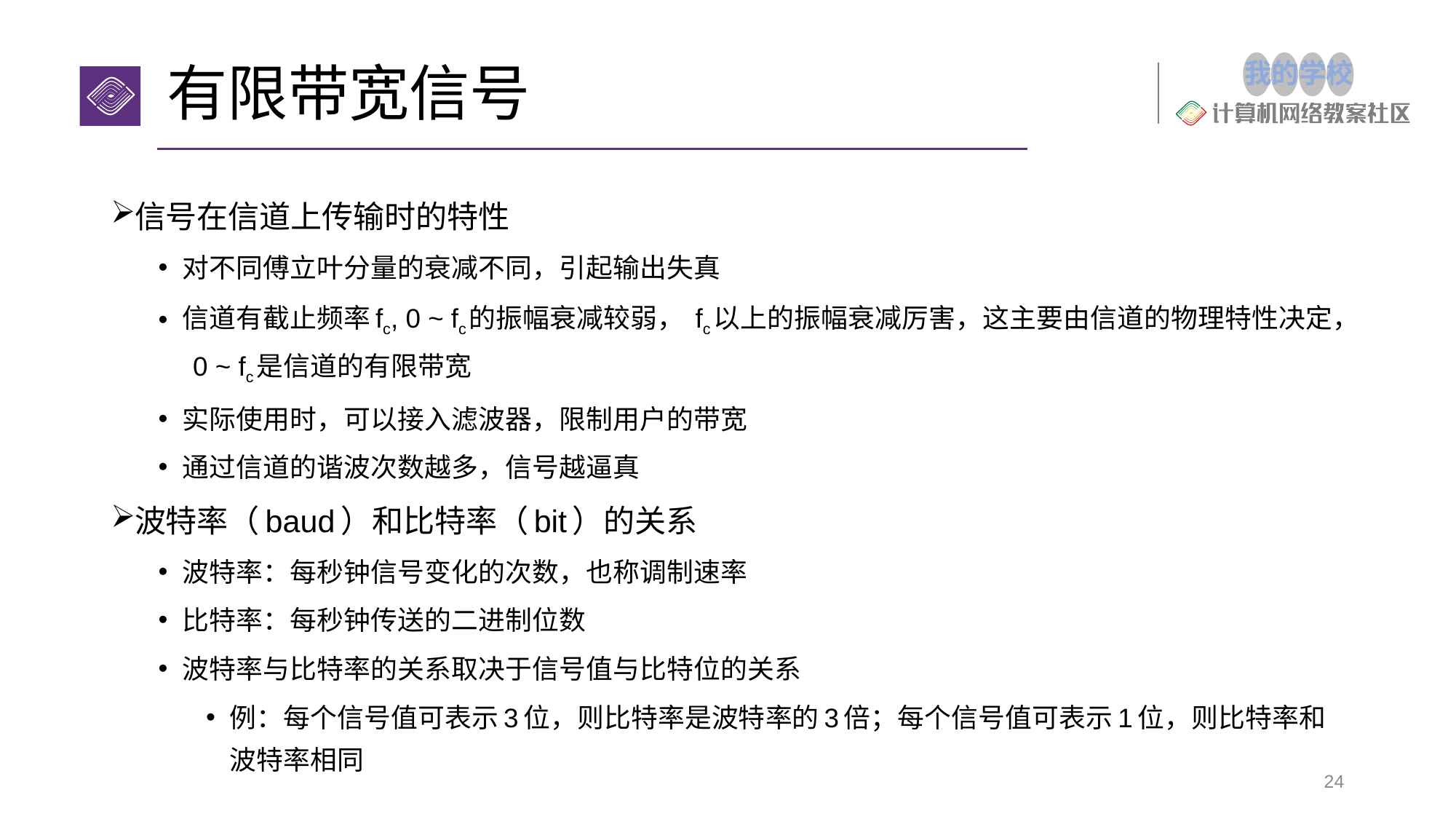

# 有限带宽信号
信号在信道上传输时的特性
对不同傅立叶分量的衰减不同，引起输出失真
信道有截止频率fc, 0 ~ fc的振幅衰减较弱， fc以上的振幅衰减厉害，这主要由信道的物理特性决定， 0 ~ fc是信道的有限带宽
实际使用时，可以接入滤波器，限制用户的带宽
通过信道的谐波次数越多，信号越逼真
波特率（baud）和比特率（bit）的关系
波特率：每秒钟信号变化的次数，也称调制速率
比特率：每秒钟传送的二进制位数
波特率与比特率的关系取决于信号值与比特位的关系
例：每个信号值可表示3位，则比特率是波特率的3倍；每个信号值可表示1位，则比特率和波特率相同

24